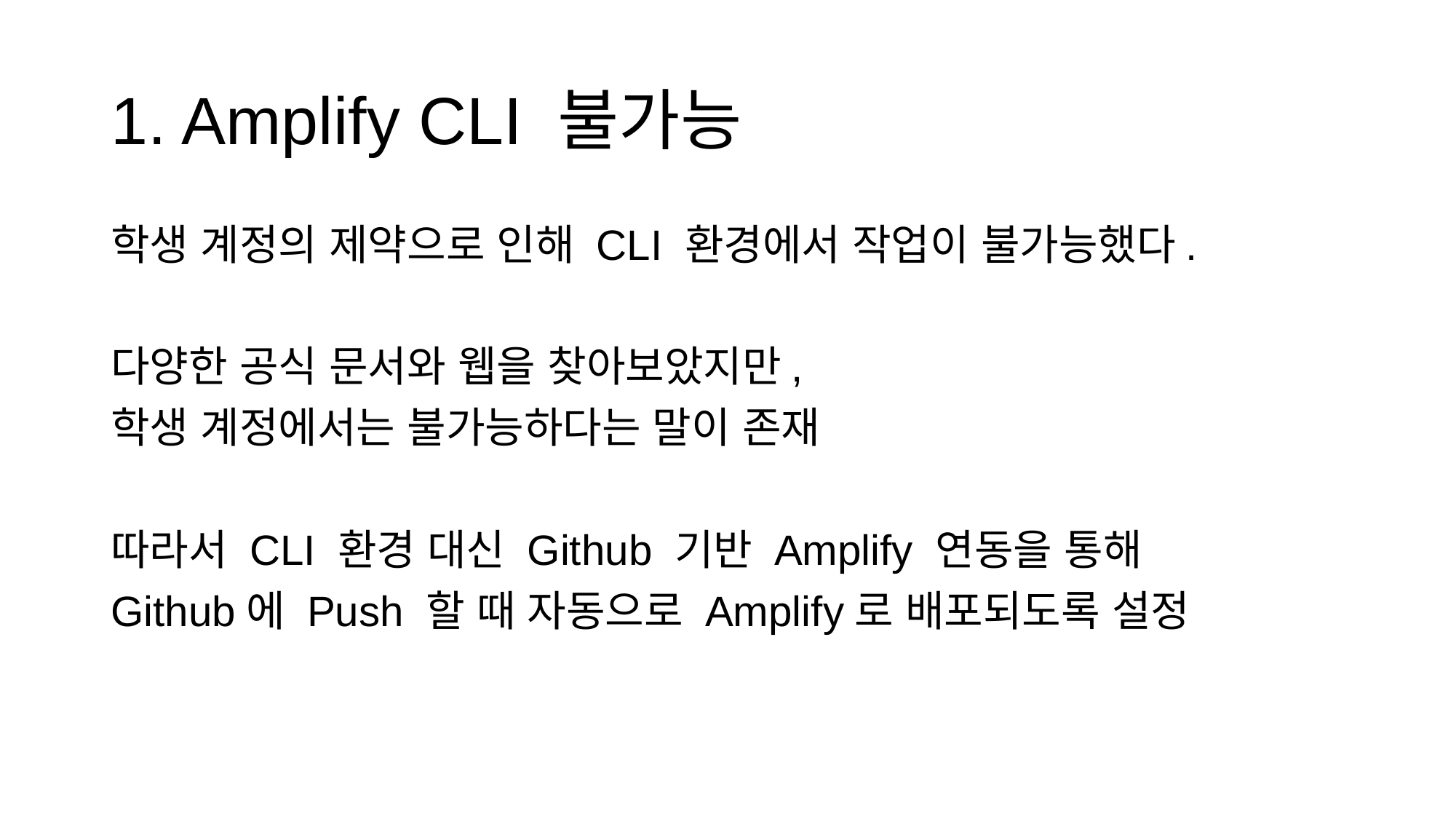

# 1. Amplify CLI 불가능
학생 계정의 제약으로 인해 CLI 환경에서 작업이 불가능했다.

다양한 공식 문서와 웹을 찾아보았지만,
학생 계정에서는 불가능하다는 말이 존재

따라서 CLI 환경 대신 Github 기반 Amplify 연동을 통해
Github에 Push 할 때 자동으로 Amplify로 배포되도록 설정